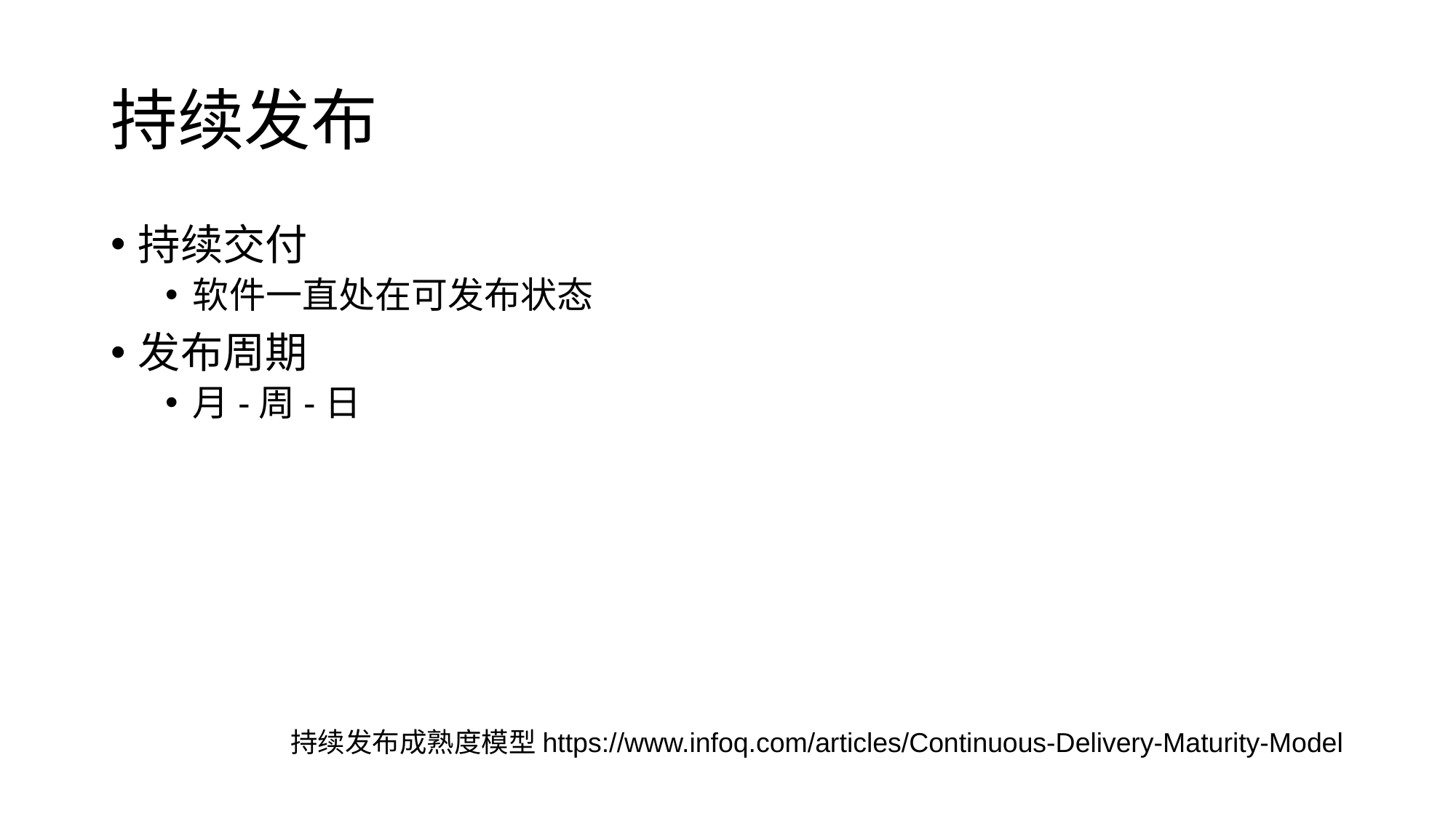

# 持续发布
持续交付
软件一直处在可发布状态
发布周期
月-周-日
持续发布成熟度模型https://www.infoq.com/articles/Continuous-Delivery-Maturity-Model